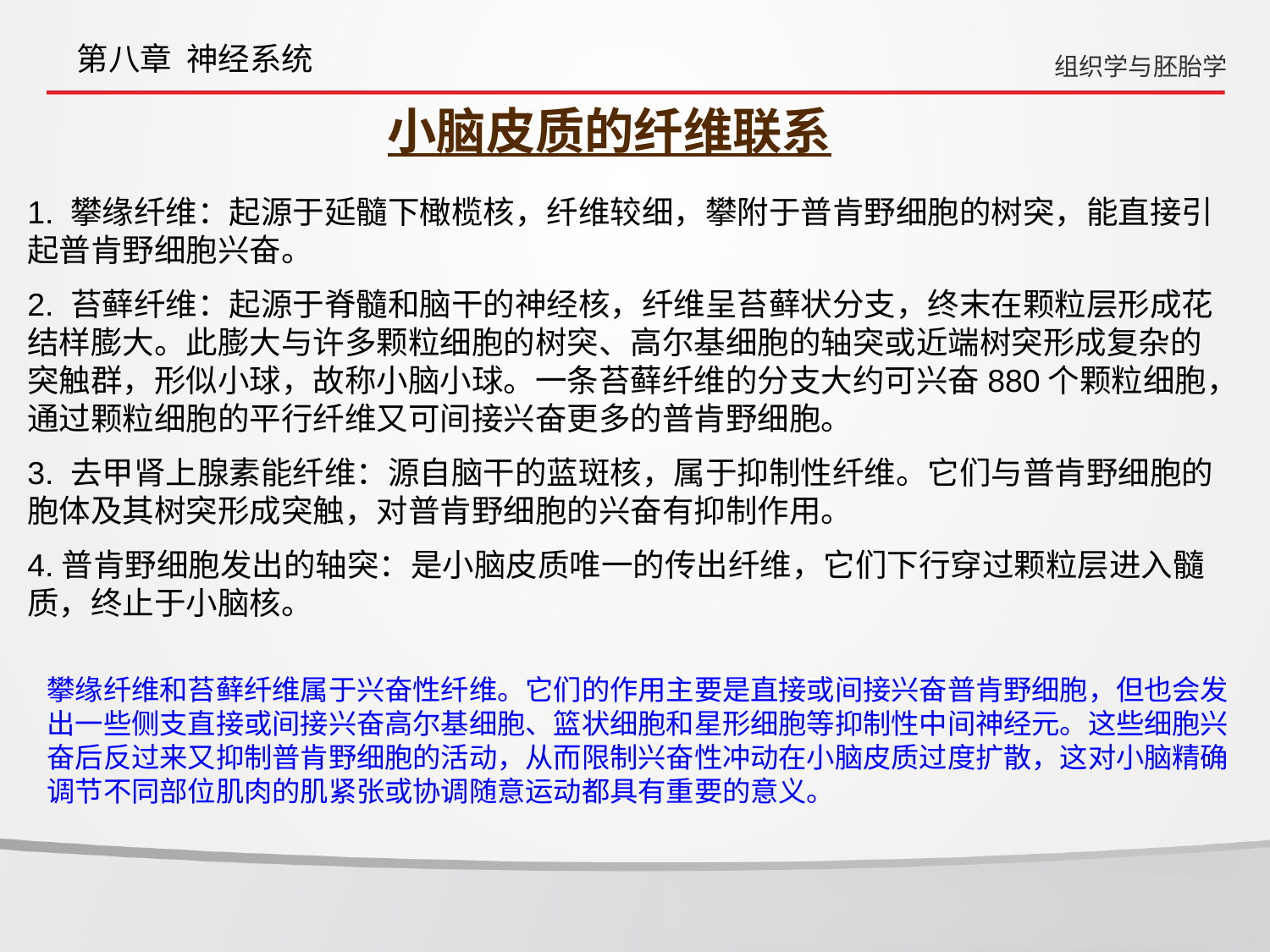

第八章  神经系统
组织学与胚胎学
小脑皮质的纤维联系
1. 攀缘纤维：起源于延髓下橄榄核，纤维较细，攀附于普肯野细胞的树突，能直接引起普肯野细胞兴奋。
2. 苔藓纤维：起源于脊髓和脑干的神经核，纤维呈苔藓状分支，终末在颗粒层形成花结样膨大。此膨大与许多颗粒细胞的树突、高尔基细胞的轴突或近端树突形成复杂的突触群，形似小球，故称小脑小球。一条苔藓纤维的分支大约可兴奋880个颗粒细胞，通过颗粒细胞的平行纤维又可间接兴奋更多的普肯野细胞。
3. 去甲肾上腺素能纤维：源自脑干的蓝斑核，属于抑制性纤维。它们与普肯野细胞的胞体及其树突形成突触，对普肯野细胞的兴奋有抑制作用。
4.普肯野细胞发出的轴突：是小脑皮质唯一的传出纤维，它们下行穿过颗粒层进入髓质，终止于小脑核。
攀缘纤维和苔藓纤维属于兴奋性纤维。它们的作用主要是直接或间接兴奋普肯野细胞，但也会发出一些侧支直接或间接兴奋高尔基细胞、篮状细胞和星形细胞等抑制性中间神经元。这些细胞兴奋后反过来又抑制普肯野细胞的活动，从而限制兴奋性冲动在小脑皮质过度扩散，这对小脑精确调节不同部位肌肉的肌紧张或协调随意运动都具有重要的意义。